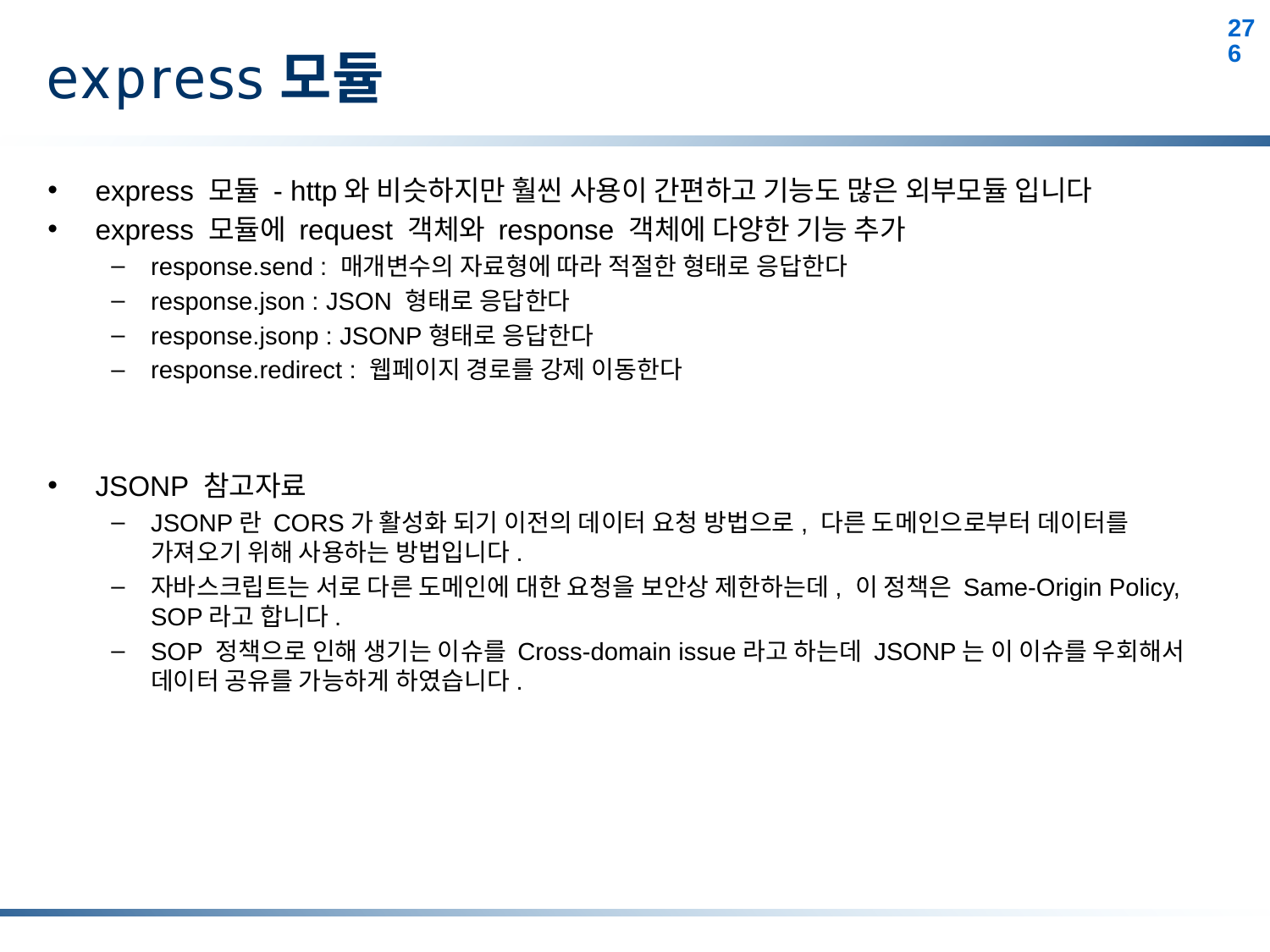

# express모듈
express 모듈 - http와 비슷하지만 훨씬 사용이 간편하고 기능도 많은 외부모듈 입니다
express 모듈에 request 객체와 response 객체에 다양한 기능 추가
response.send : 매개변수의 자료형에 따라 적절한 형태로 응답한다
response.json : JSON 형태로 응답한다
response.jsonp : JSONP형태로 응답한다
response.redirect : 웹페이지 경로를 강제 이동한다

JSONP 참고자료
JSONP란 CORS가 활성화 되기 이전의 데이터 요청 방법으로, 다른 도메인으로부터 데이터를 가져오기 위해 사용하는 방법입니다.
자바스크립트는 서로 다른 도메인에 대한 요청을 보안상 제한하는데, 이 정책은 Same-Origin Policy, SOP라고 합니다.
SOP 정책으로 인해 생기는 이슈를 Cross-domain issue라고 하는데 JSONP는 이 이슈를 우회해서 데이터 공유를 가능하게 하였습니다.